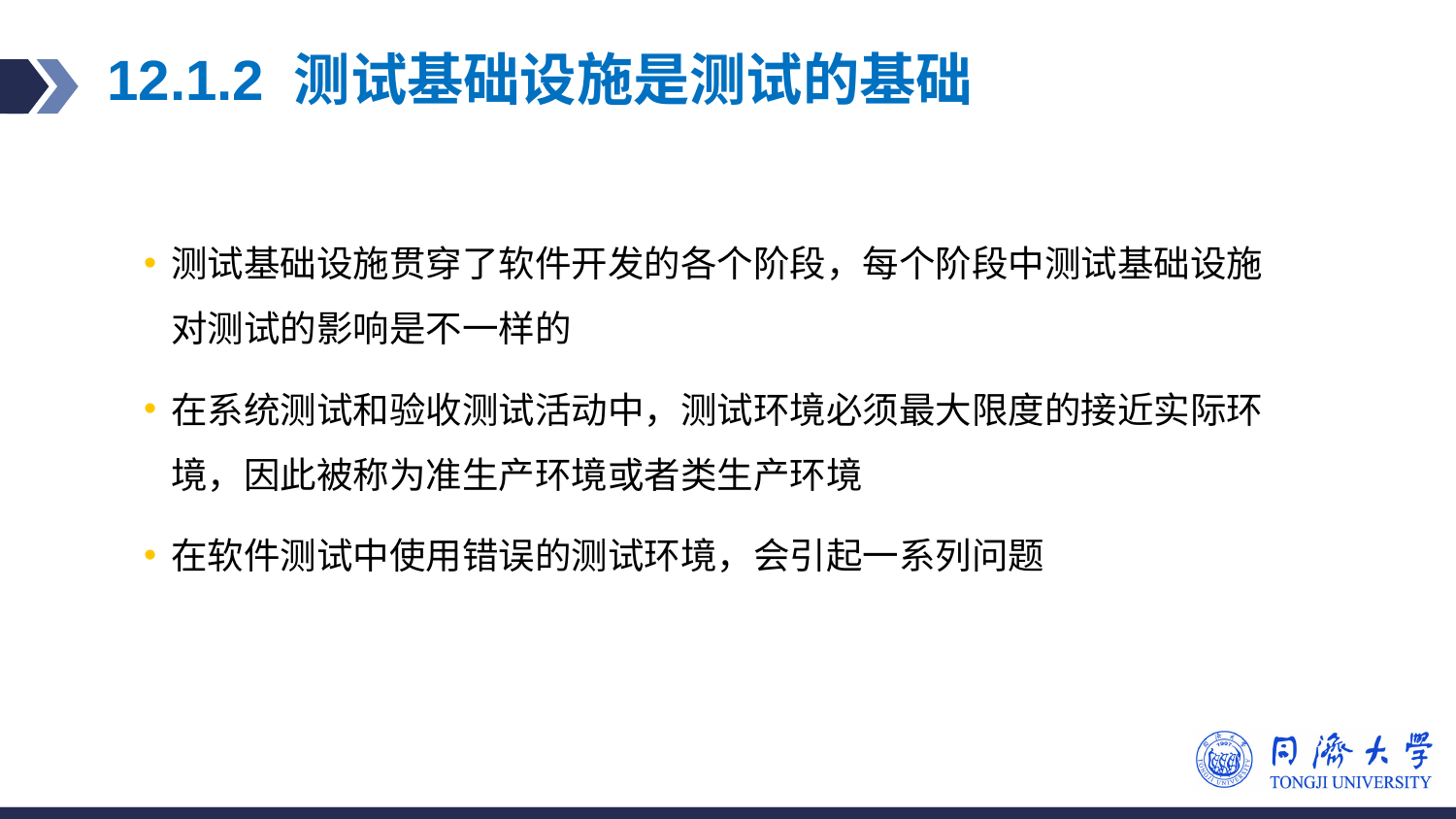

# 12.1.2 测试基础设施是测试的基础
测试基础设施贯穿了软件开发的各个阶段，每个阶段中测试基础设施对测试的影响是不一样的
在系统测试和验收测试活动中，测试环境必须最大限度的接近实际环境，因此被称为准生产环境或者类生产环境
在软件测试中使用错误的测试环境，会引起一系列问题